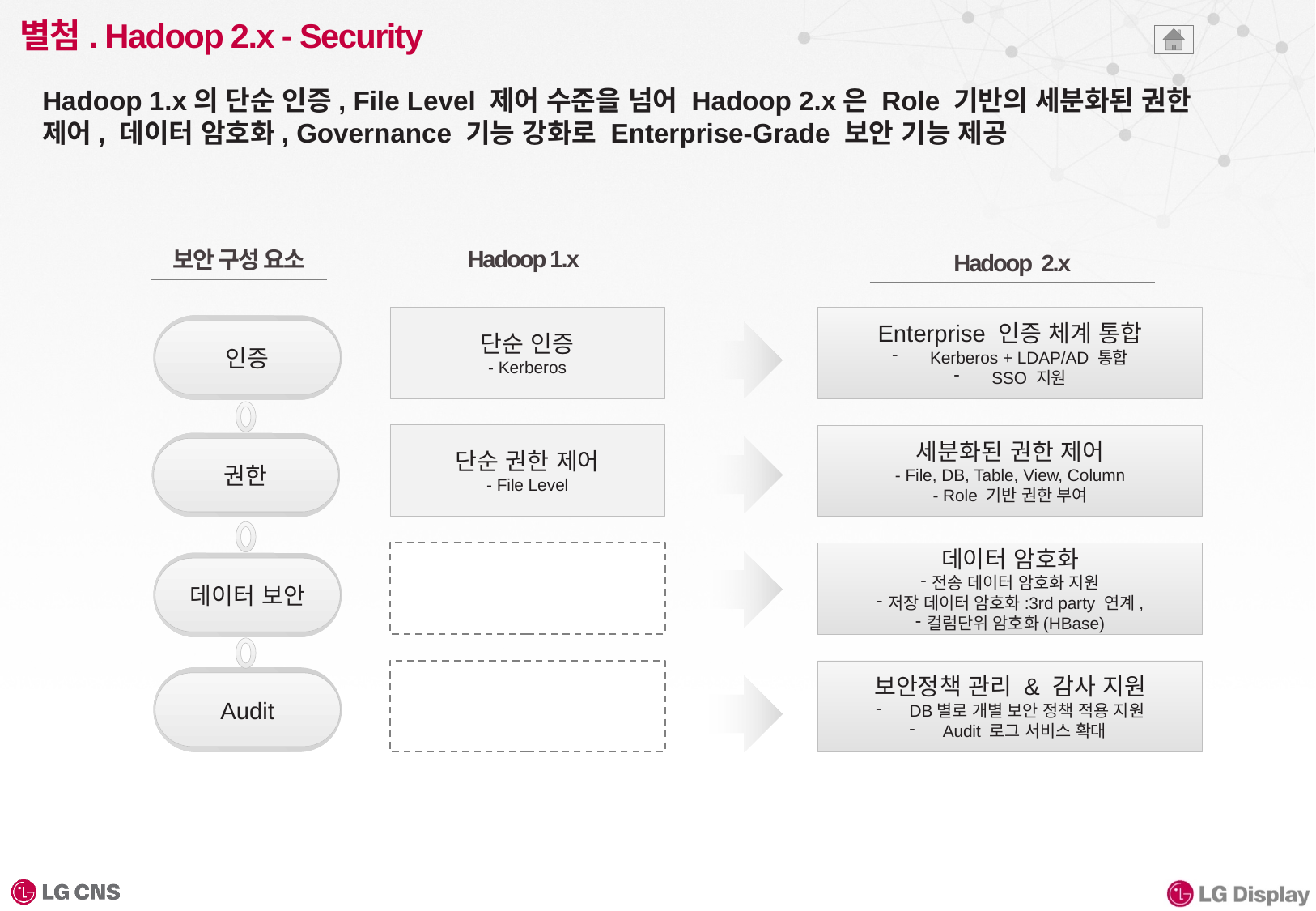

# 별첨. Hadoop 2.x - Security

Hadoop 1.x의 단순 인증, File Level 제어 수준을 넘어 Hadoop 2.x은 Role 기반의 세분화된 권한 제어, 데이터 암호화, Governance 기능 강화로 Enterprise-Grade 보안 기능 제공
Hadoop 1.x
보안 구성 요소
Hadoop  2.x
단순 인증
- Kerberos
Enterprise 인증 체계 통합
  Kerberos + LDAP/AD 통합
  SSO 지원

인증

단순 권한 제어
- File Level
세분화된 권한 제어
- File, DB, Table, View, Column
- Role 기반 권한 부여

권한

데이터 암호화
전송 데이터 암호화 지원
저장 데이터 암호화:3rd party 연계,
컬럼단위 암호화(HBase)

데이터 보안

보안정책 관리 & 감사 지원
 DB별로 개별 보안 정책 적용 지원
 Audit 로그 서비스 확대

Audit